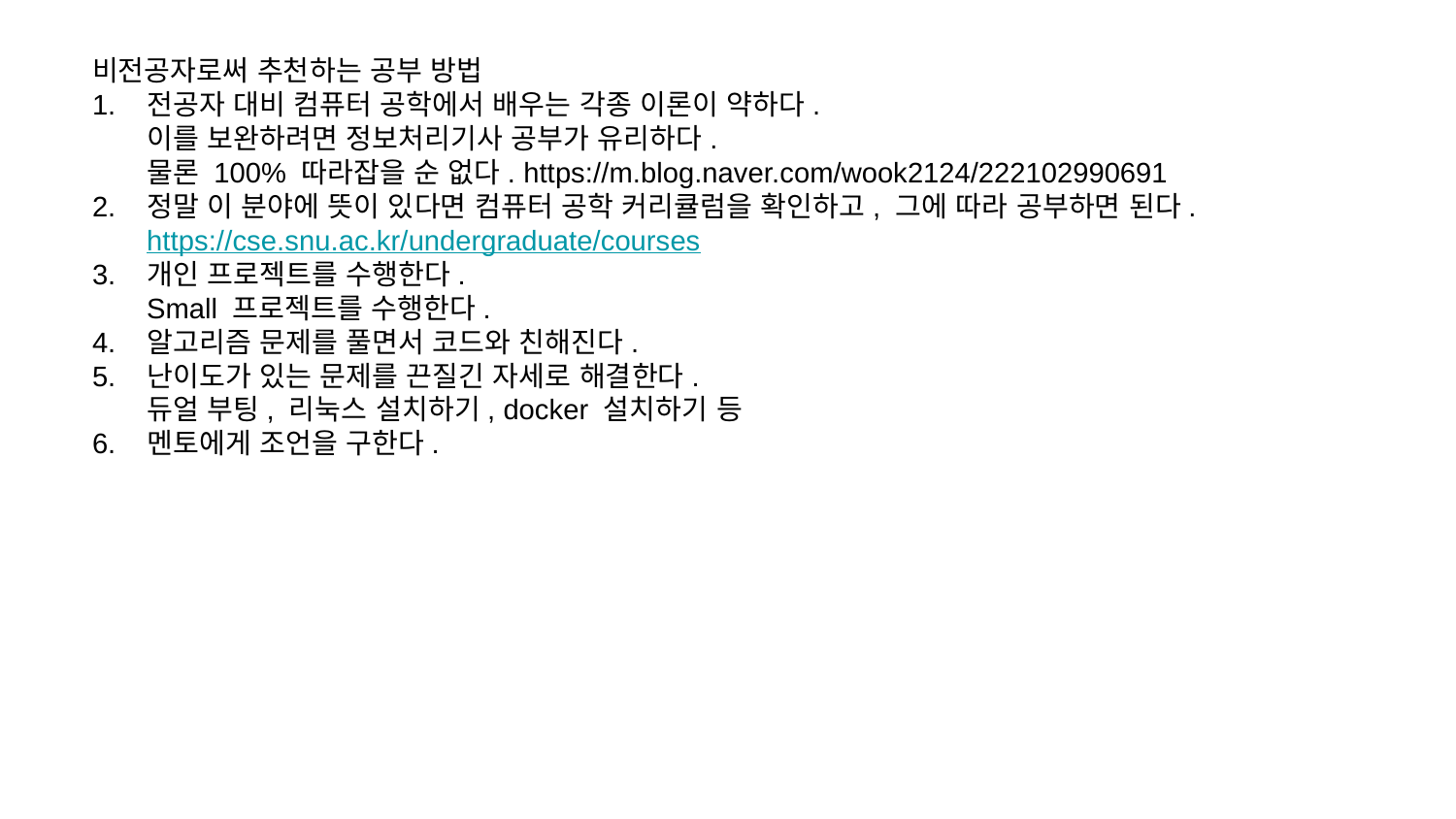

비전공자로써 추천하는 공부 방법
전공자 대비 컴퓨터 공학에서 배우는 각종 이론이 약하다.
이를 보완하려면 정보처리기사 공부가 유리하다.
물론 100% 따라잡을 순 없다. https://m.blog.naver.com/wook2124/222102990691
정말 이 분야에 뜻이 있다면 컴퓨터 공학 커리큘럼을 확인하고, 그에 따라 공부하면 된다. https://cse.snu.ac.kr/undergraduate/courses
개인 프로젝트를 수행한다.
Small 프로젝트를 수행한다.
알고리즘 문제를 풀면서 코드와 친해진다.
난이도가 있는 문제를 끈질긴 자세로 해결한다.
듀얼 부팅, 리눅스 설치하기, docker 설치하기 등
멘토에게 조언을 구한다.